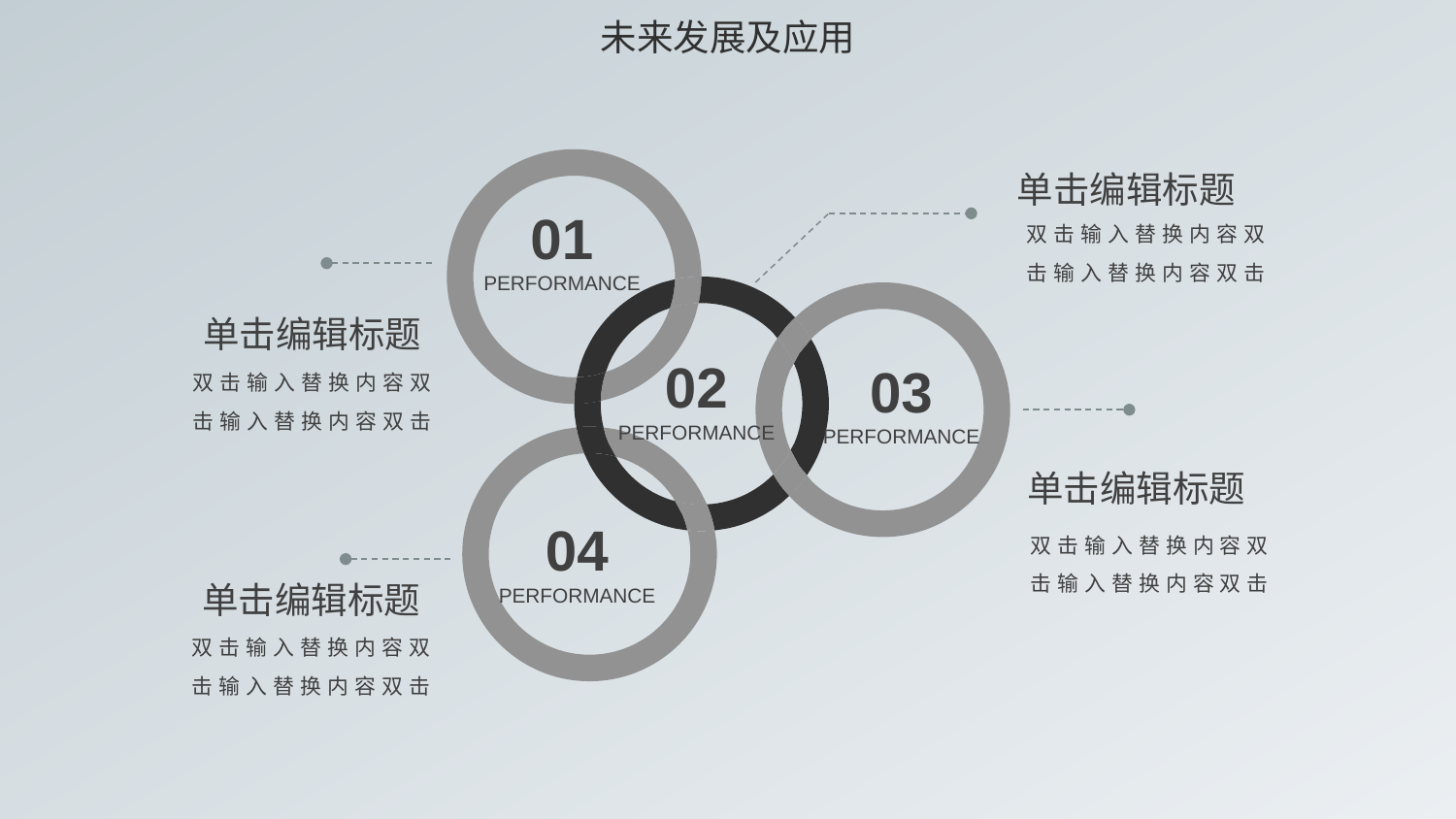

未来发展及应用

01
PERFORMANCE

02
PERFORMANCE
03
PERFORMANCE

04
PERFORMANCE
单击编辑标题
双击输入替换内容双击输入替换内容双击
单击编辑标题
双击输入替换内容双击输入替换内容双击
单击编辑标题
双击输入替换内容双击输入替换内容双击
单击编辑标题
双击输入替换内容双击输入替换内容双击